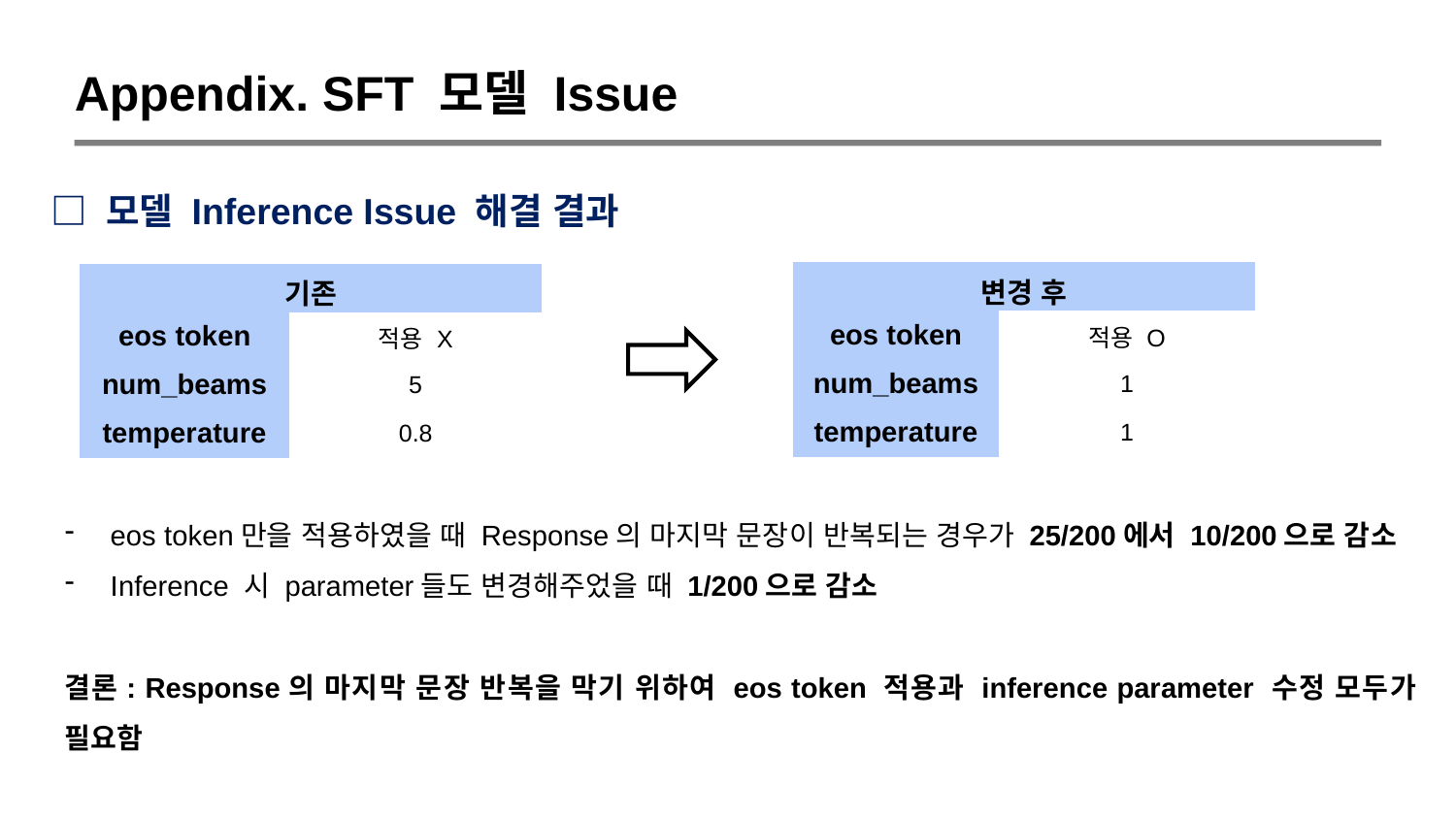

Appendix. SFT 모델 Issue
□ 모델 Inference Issue 해결 결과
| 변경 후 | 파라미터 업데이트가 필요 없는 Reference 모델을 CPU에 올려 VRAM 사용량을 줄여줌 |
| --- | --- |
| eos token | 적용 O |
| num\_beams | 1 |
| temperature | 1 |
| 기존 | 파라미터 업데이트가 필요 없는 Reference 모델을 CPU에 올려 VRAM 사용량을 줄여줌 |
| --- | --- |
| eos token | 적용 X |
| num\_beams | 5 |
| temperature | 0.8 |

eos token만을 적용하였을 때 Response의 마지막 문장이 반복되는 경우가 25/200에서 10/200으로 감소
Inference 시 parameter들도 변경해주었을 때 1/200으로 감소

결론: Response의 마지막 문장 반복을 막기 위하여 eos token 적용과 inference parameter 수정 모두가 필요함